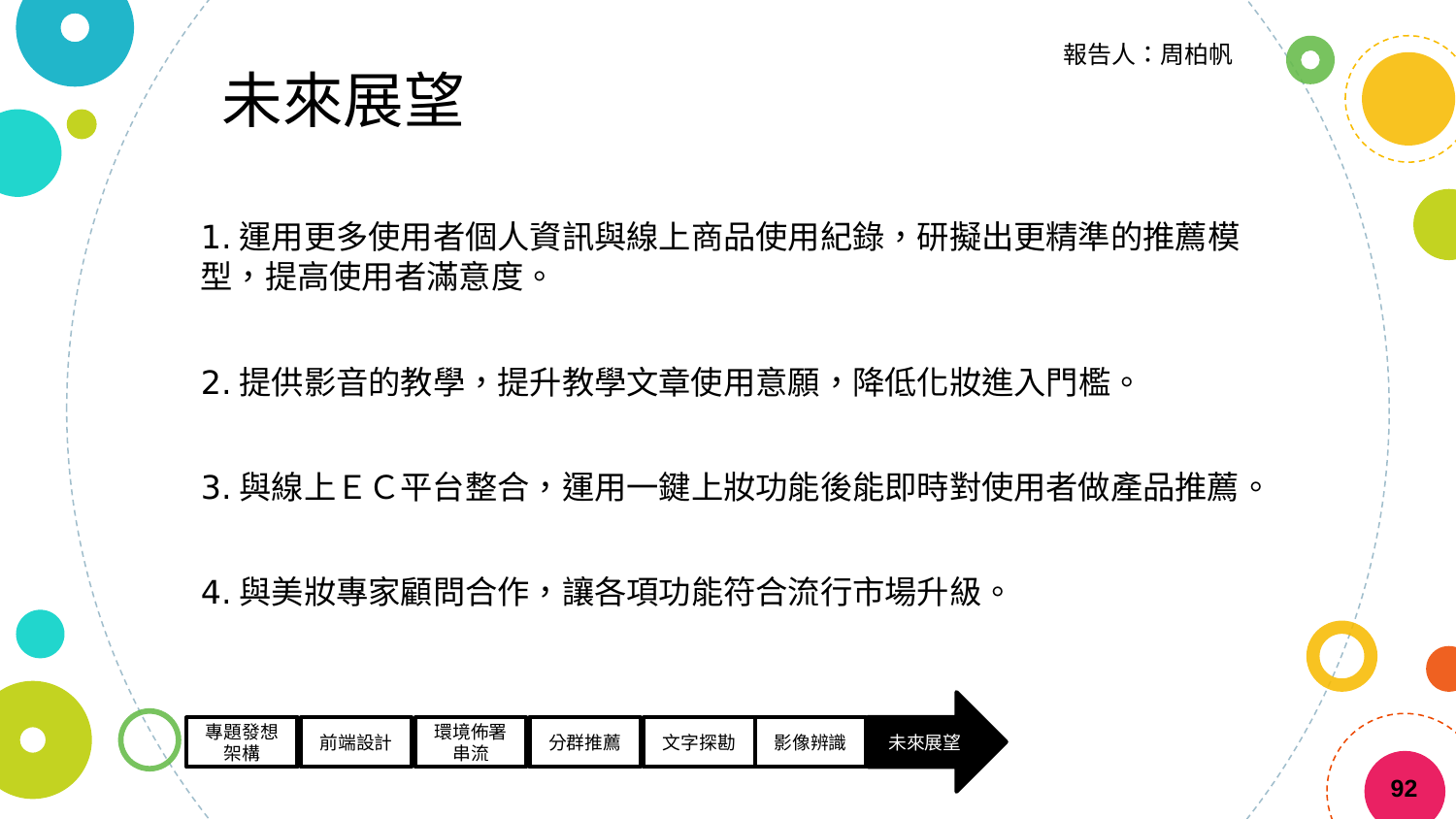

報告人：周柏帆
未來展望

1.運用更多使用者個人資訊與線上商品使用紀錄，研擬出更精準的推薦模型，提高使用者滿意度。

2.提供影音的教學，提升教學文章使用意願，降低化妝進入門檻。

3.與線上ＥＣ平台整合，運用一鍵上妝功能後能即時對使用者做產品推薦。

4.與美妝專家顧問合作，讓各項功能符合流行市場升級。

92